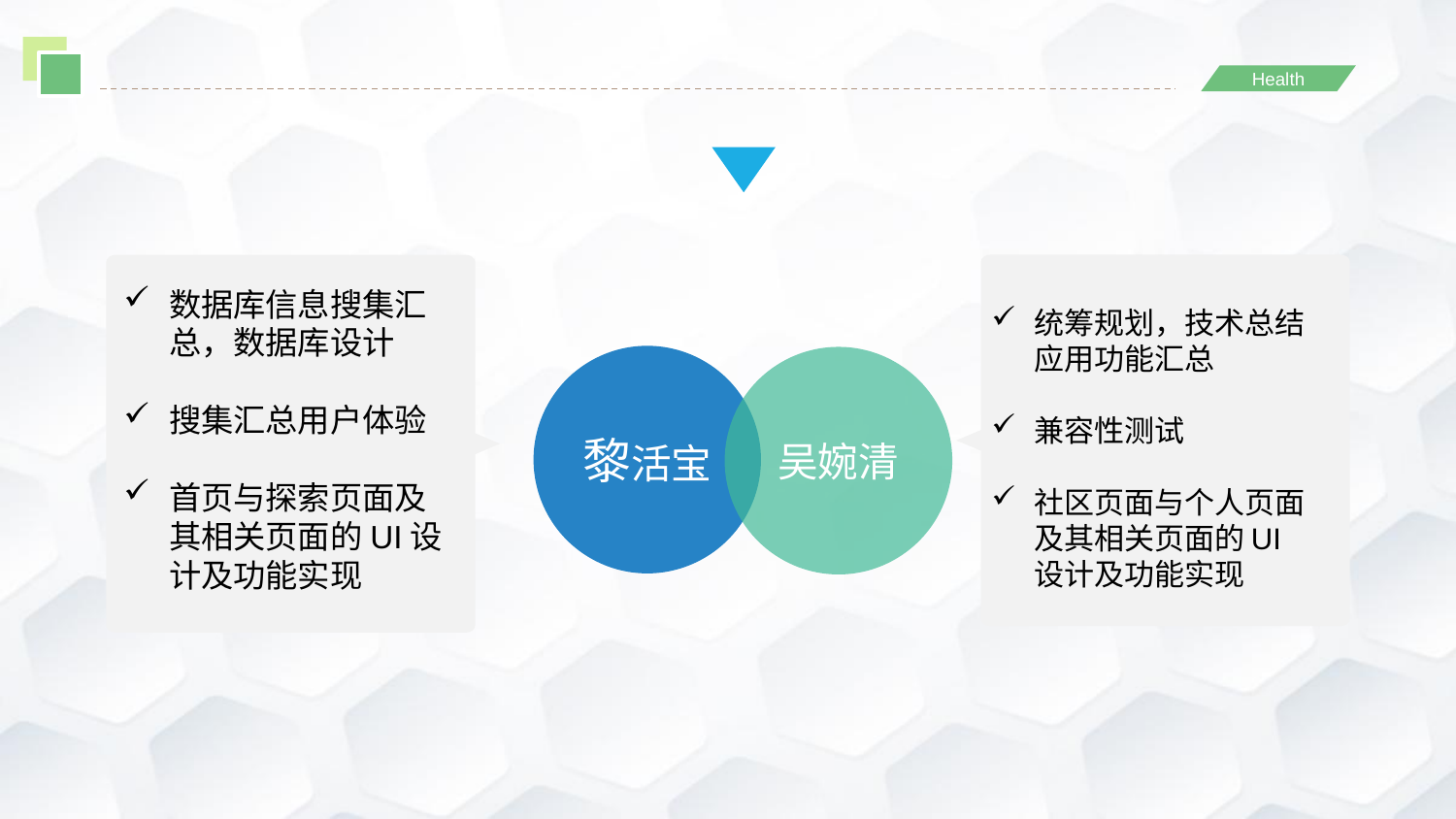

数据库信息搜集汇总，数据库设计

搜集汇总用户体验

首页与探索页面及其相关页面的UI设计及功能实现

统筹规划，技术总结应用功能汇总

兼容性测试

社区页面与个人页面及其相关页面的UI设计及功能实现

黎活宝
吴婉清